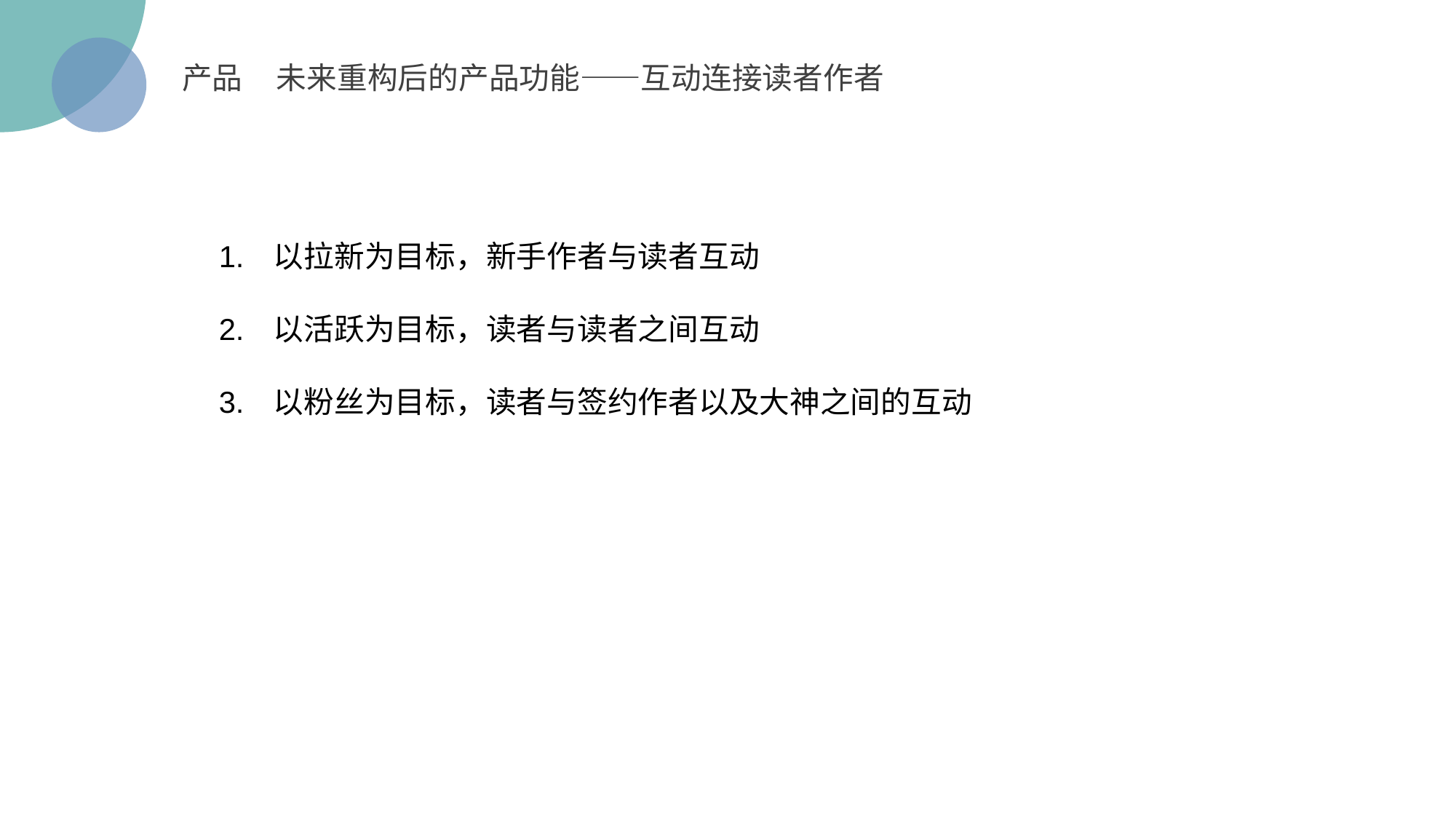

产品     未来重构后的产品功能——互动连接读者作者
以拉新为目标，新手作者与读者互动

以活跃为目标，读者与读者之间互动

以粉丝为目标，读者与签约作者以及大神之间的互动